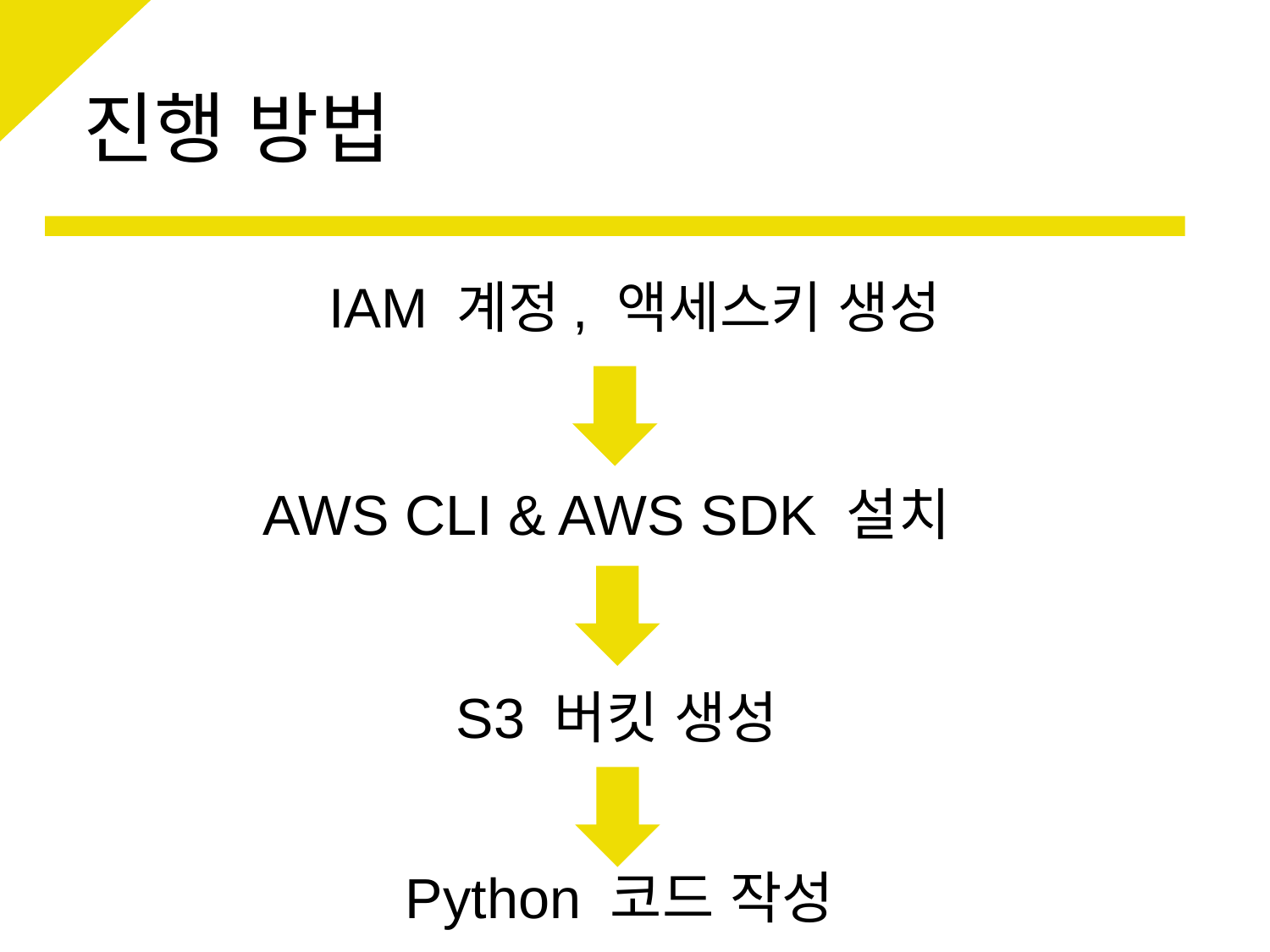

# 진행 방법

IAM 계정, 액세스키 생성

AWS CLI & AWS SDK 설치

S3 버킷 생성

Python 코드 작성